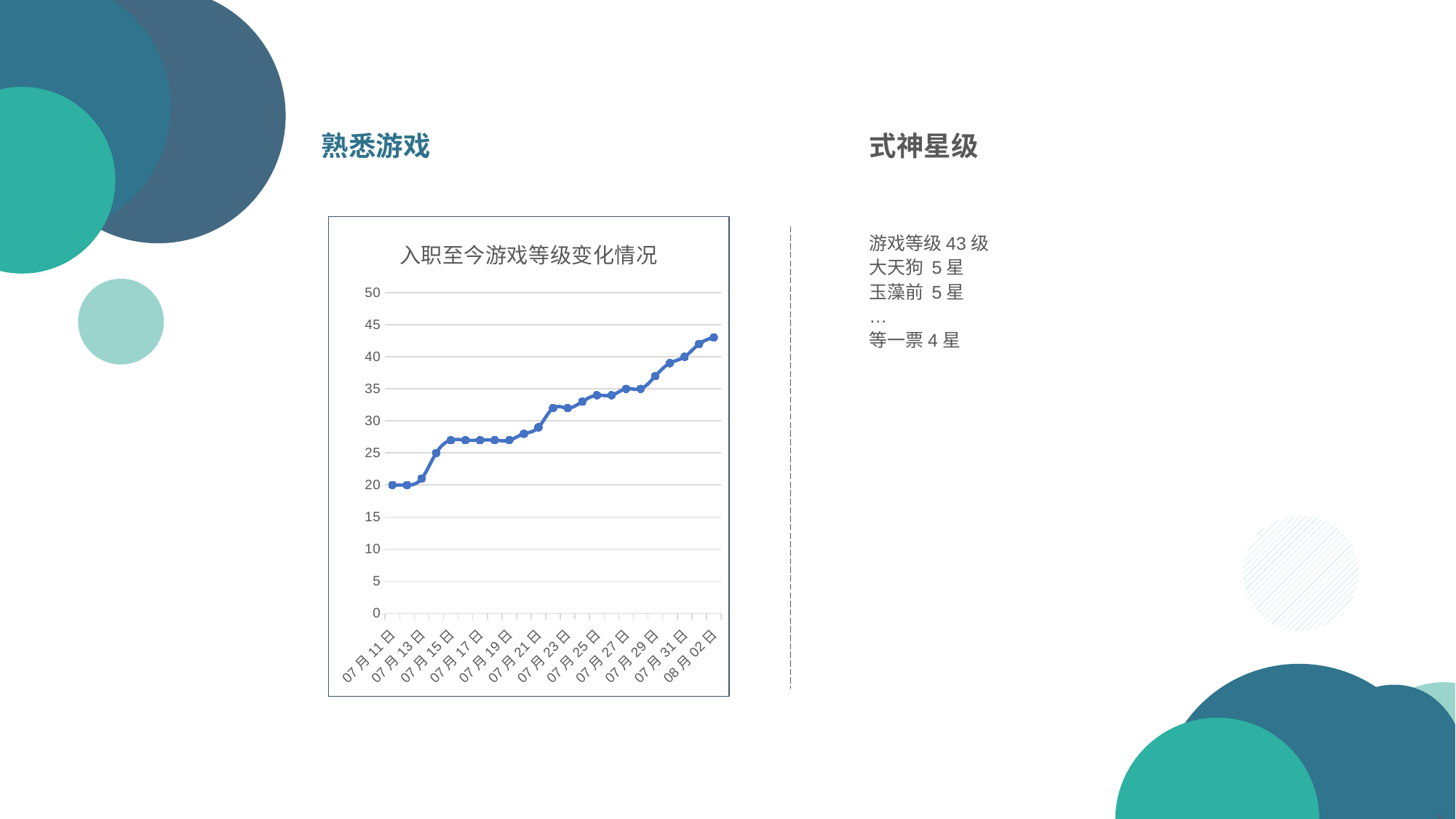

熟悉游戏
式神星级

### Chart: 入职至今游戏等级变化情况

| Category | 等级 |
|---|---|
| 43292 | 20.0 |
| 43293 | 20.0 |
| 43294 | 21.0 |
| 43295 | 25.0 |
| 43296 | 27.0 |
| 43297 | 27.0 |
| 43298 | 27.0 |
| 43299 | 27.0 |
| 43300 | 27.0 |
| 43301 | 28.0 |
| 43302 | 29.0 |
| 43303 | 32.0 |
| 43304 | 32.0 |
| 43305 | 33.0 |
| 43306 | 34.0 |
| 43307 | 34.0 |
| 43308 | 35.0 |
| 43309 | 35.0 |
| 43310 | 37.0 |
| 43311 | 39.0 |
| 43312 | 40.0 |
| 43313 | 42.0 |
| 43314 | 43.0 |
游戏等级43级
大天狗 5星
玉藻前 5星
…
等一票4星